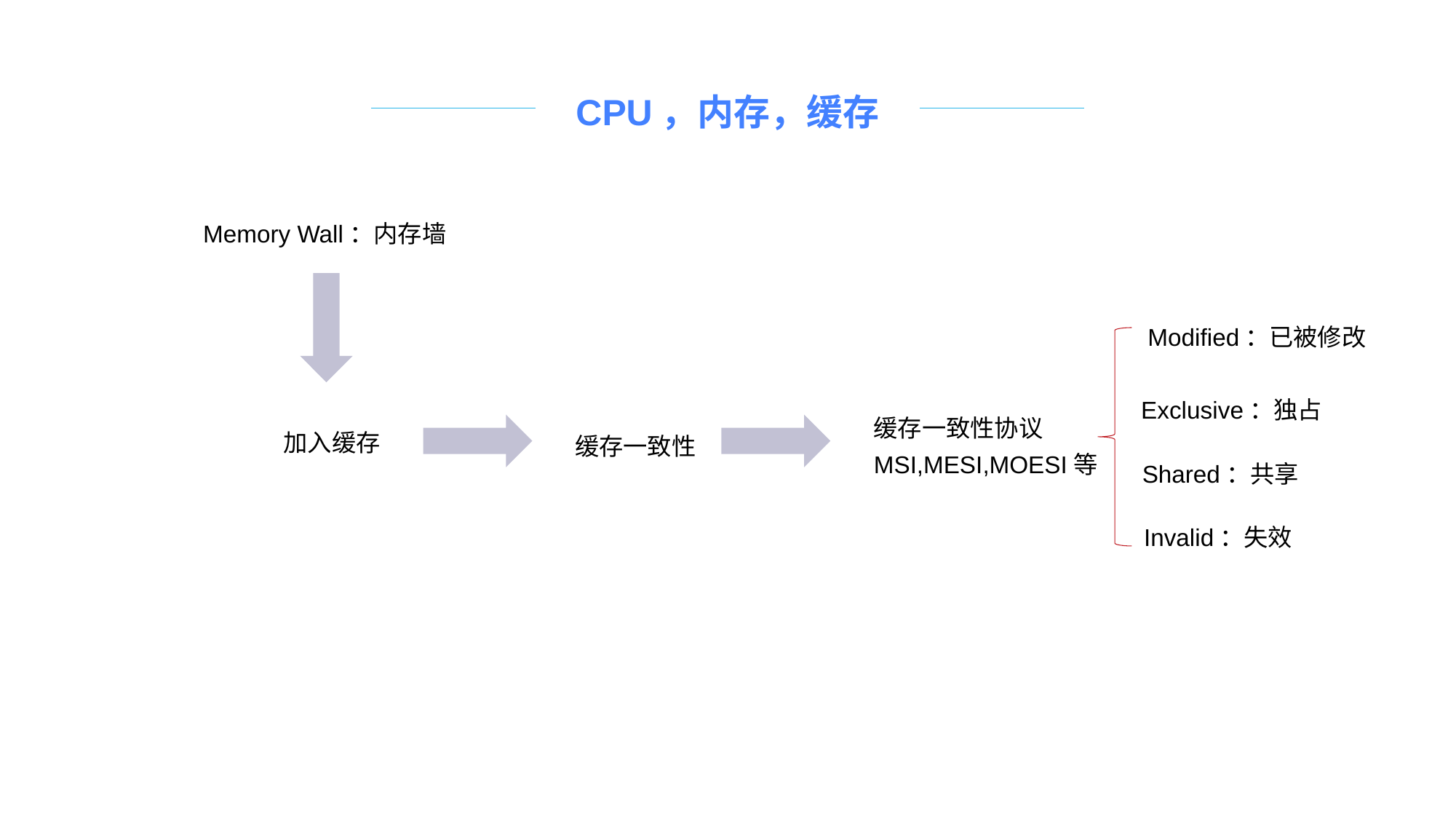

CPU，内存，缓存
Memory Wall：内存墙

Modified：已被修改

Exclusive：独占

缓存一致性协议
MSI,MESI,MOESI等
加入缓存
缓存一致性
Shared：共享
Invalid：失效